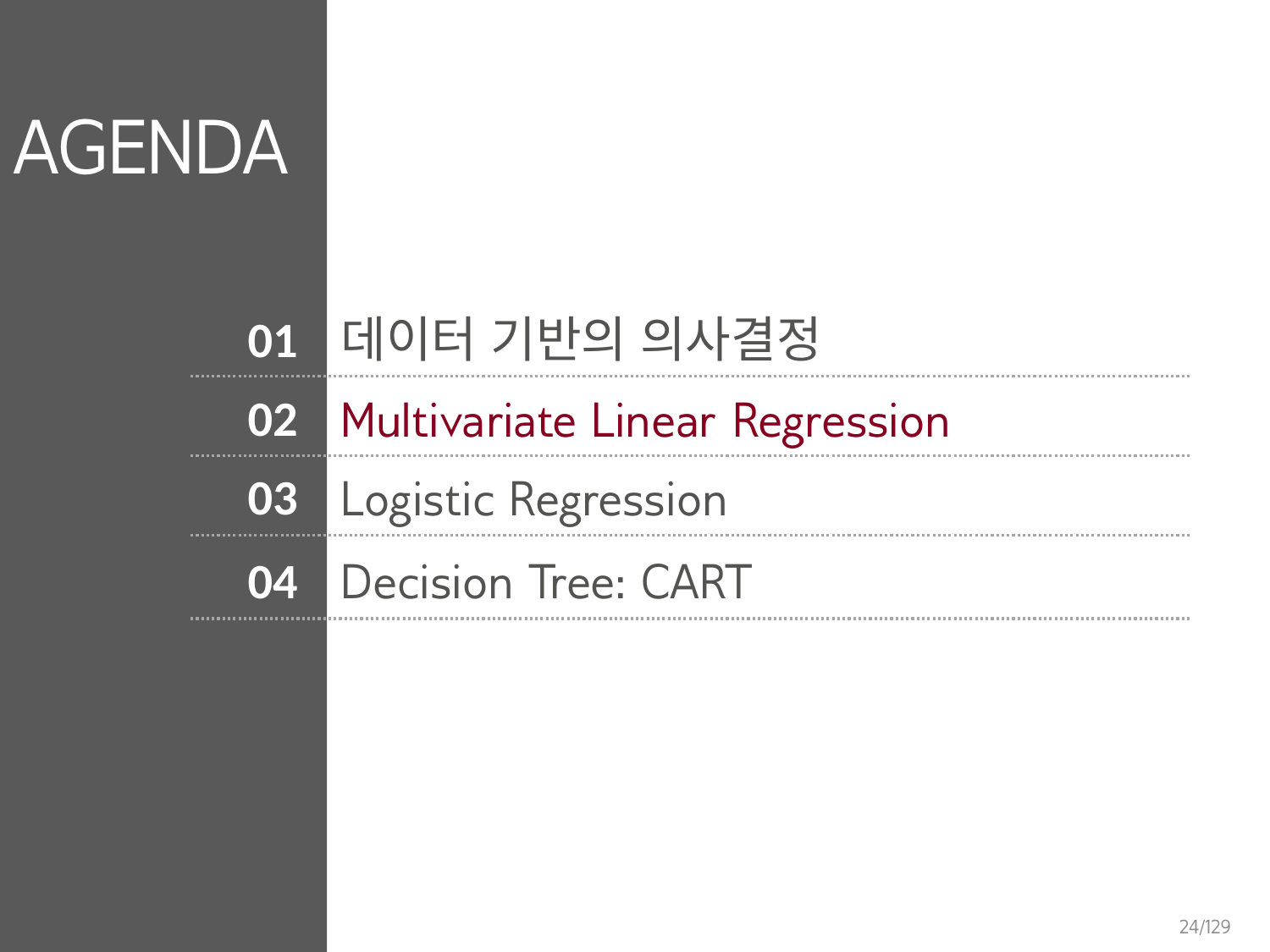

AGENDA
01
데이터 기반의 의사결정
02
Multivariate Linear Regression
03
Logistic Regression
04
Decision Tree: CART
24/129